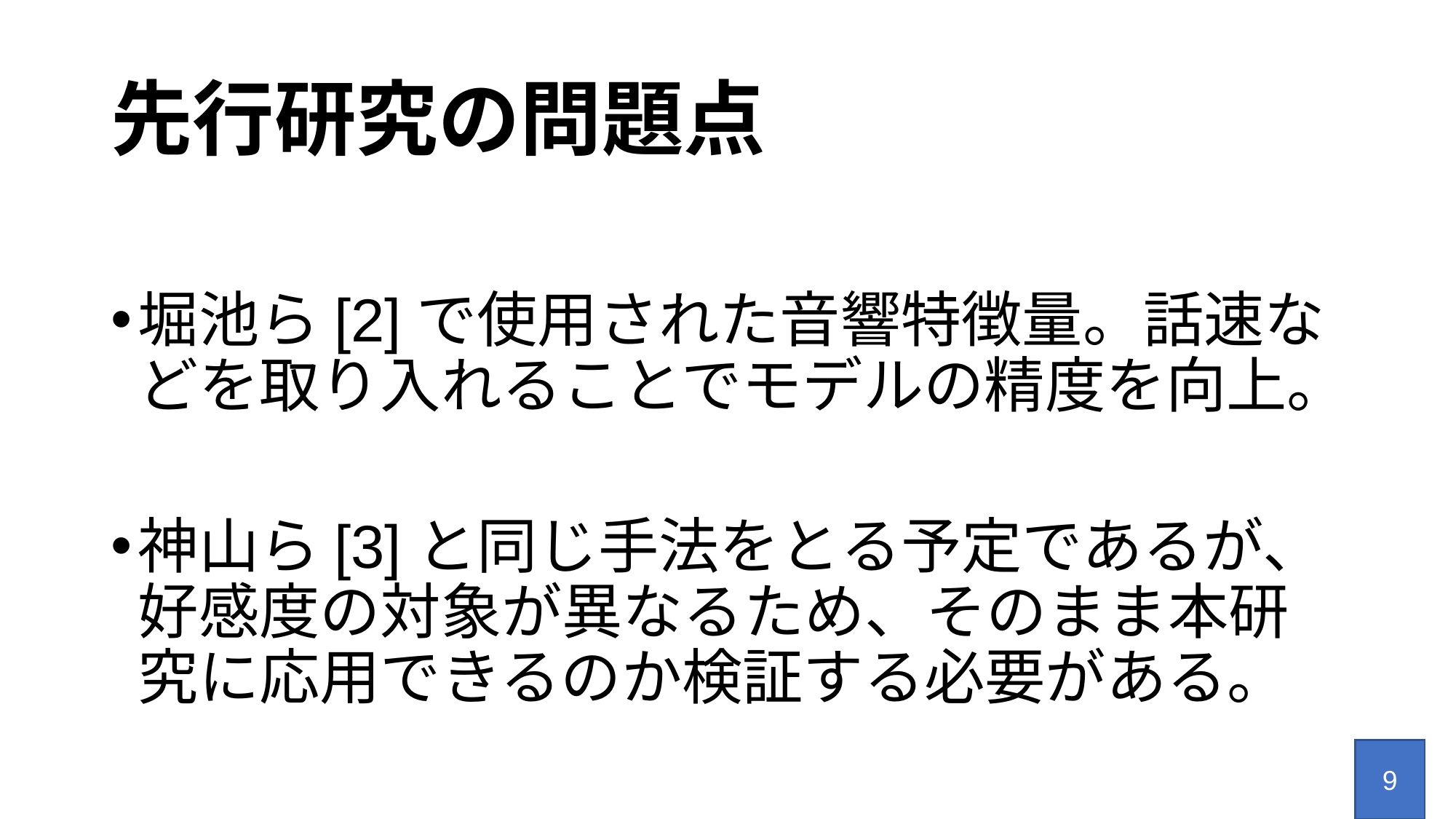

# 先行研究の問題点

堀池ら[2]で使用された音響特徴量。話速などを取り入れることでモデルの精度を向上。

神山ら[3]と同じ手法をとる予定であるが、好感度の対象が異なるため、そのまま本研究に応用できるのか検証する必要がある。
9